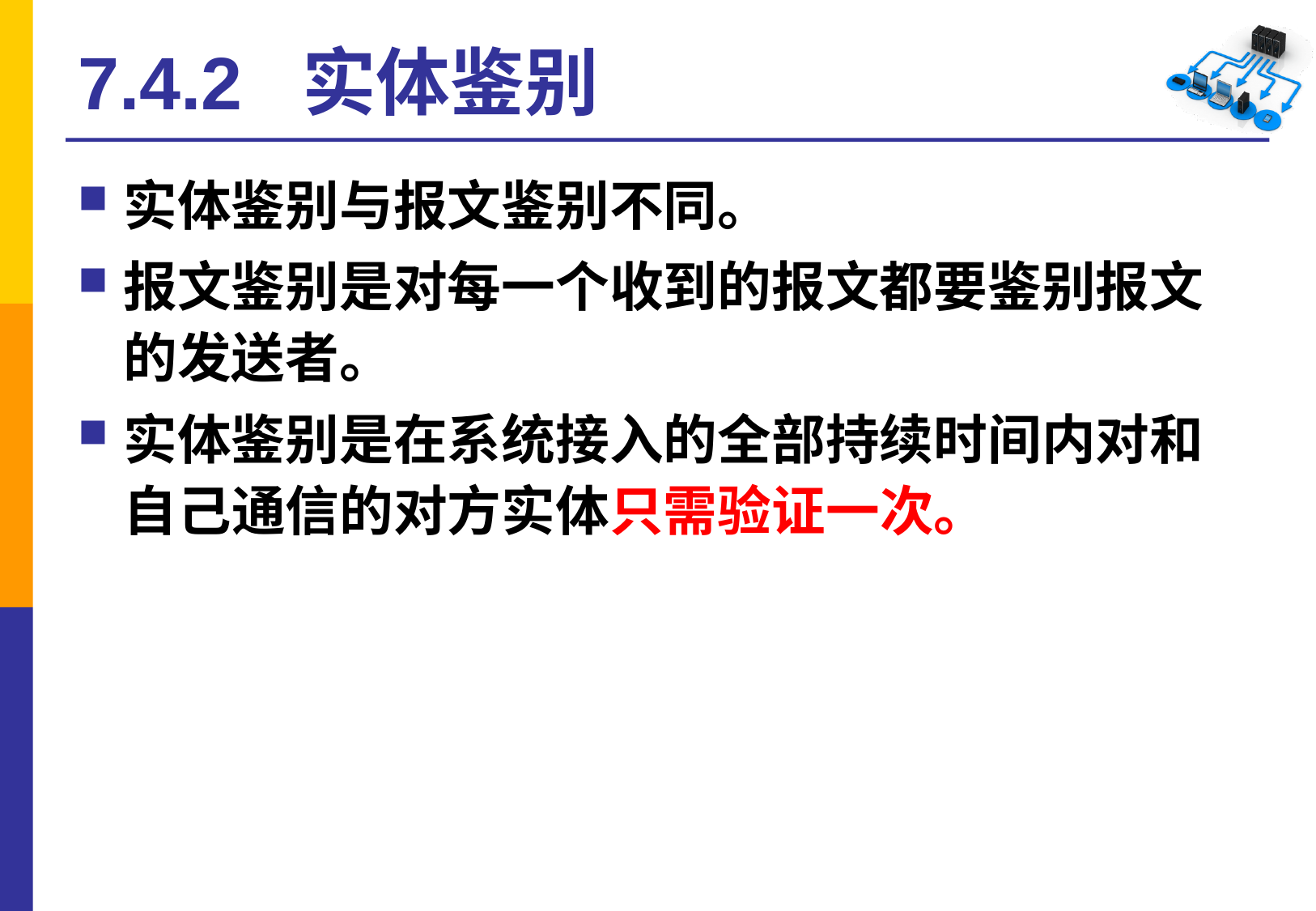

# 7.4.2  实体鉴别
实体鉴别与报文鉴别不同。
报文鉴别是对每一个收到的报文都要鉴别报文的发送者。
实体鉴别是在系统接入的全部持续时间内对和自己通信的对方实体只需验证一次。